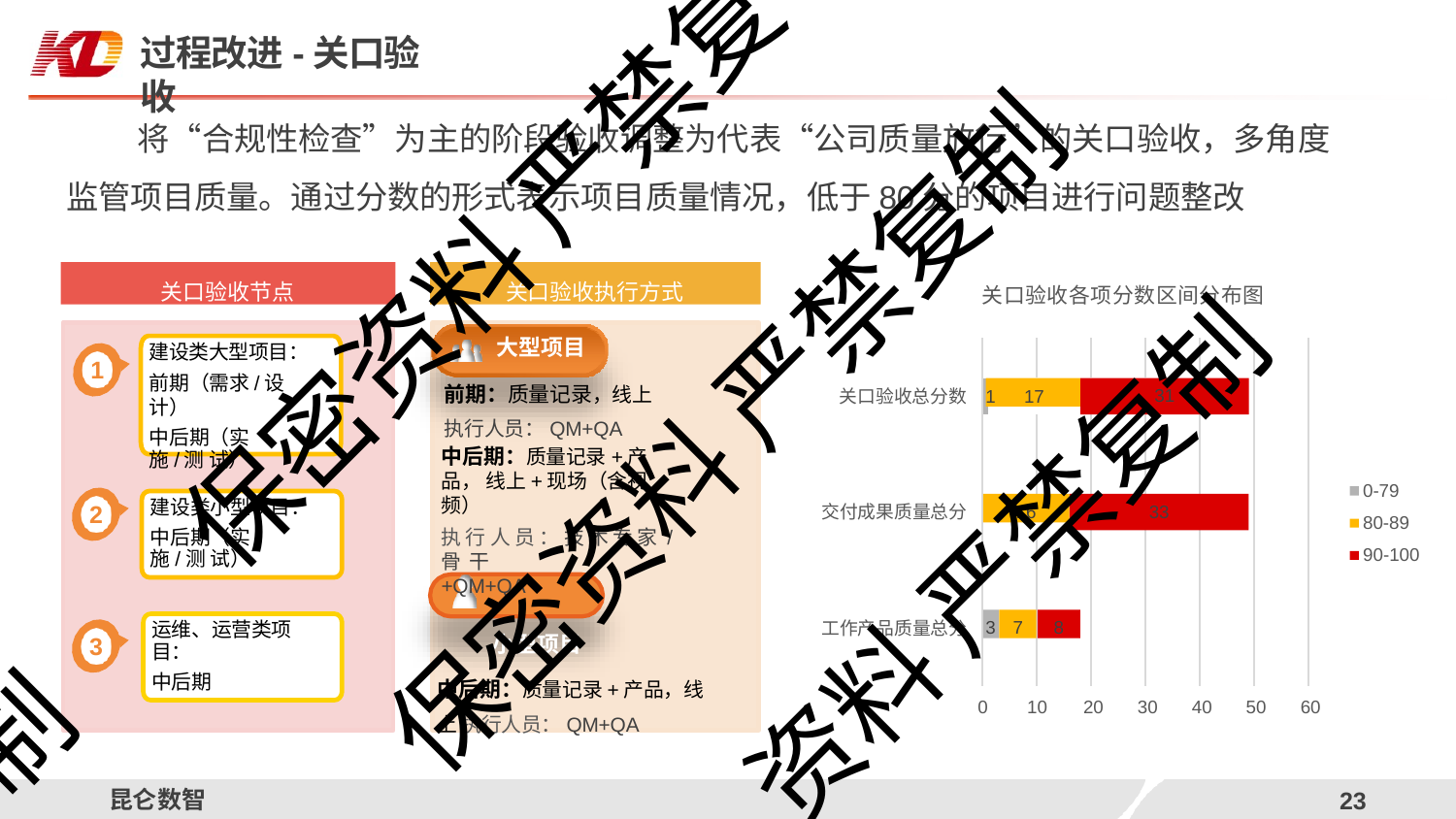

# 过程改进-关口验收

将“合规性检查”为主的阶段验收调整为代表“公司质量放行”的关口验收，多角度 监管项目质量。通过分数的形式表示项目质量情况，低于80分的项目进行问题整改
保密资料 严禁复
关口验收节点
关口验收执行方式
关口验收各项分数区间分布图

大型项目
前期：质量记录，线上
执行人员：QM+QA
中后期：质量记录+产品， 线上+现场（含视频）
执 行 人 员 ： 技 术 专 家 / 骨 干
+QM+QA

小型项目
中后期：质量记录+产品，线上 执行人员：QM+QA
建设类大型项目：
前期（需求/设计）
中后期（实施/测 试）

1

保密资料 严禁复制

1	17

31
关口验收总分数

0-79
80-89
90-100
建设类小型项目：
中后期（实施/测 试）

16

2
33
交付成果质量总分
资料 严禁复制

3
7
8

工作产品质量总分
运维、运营类项 目：
中后期

3

制
0
10	20	30	40	50	60
昆仑数智
23